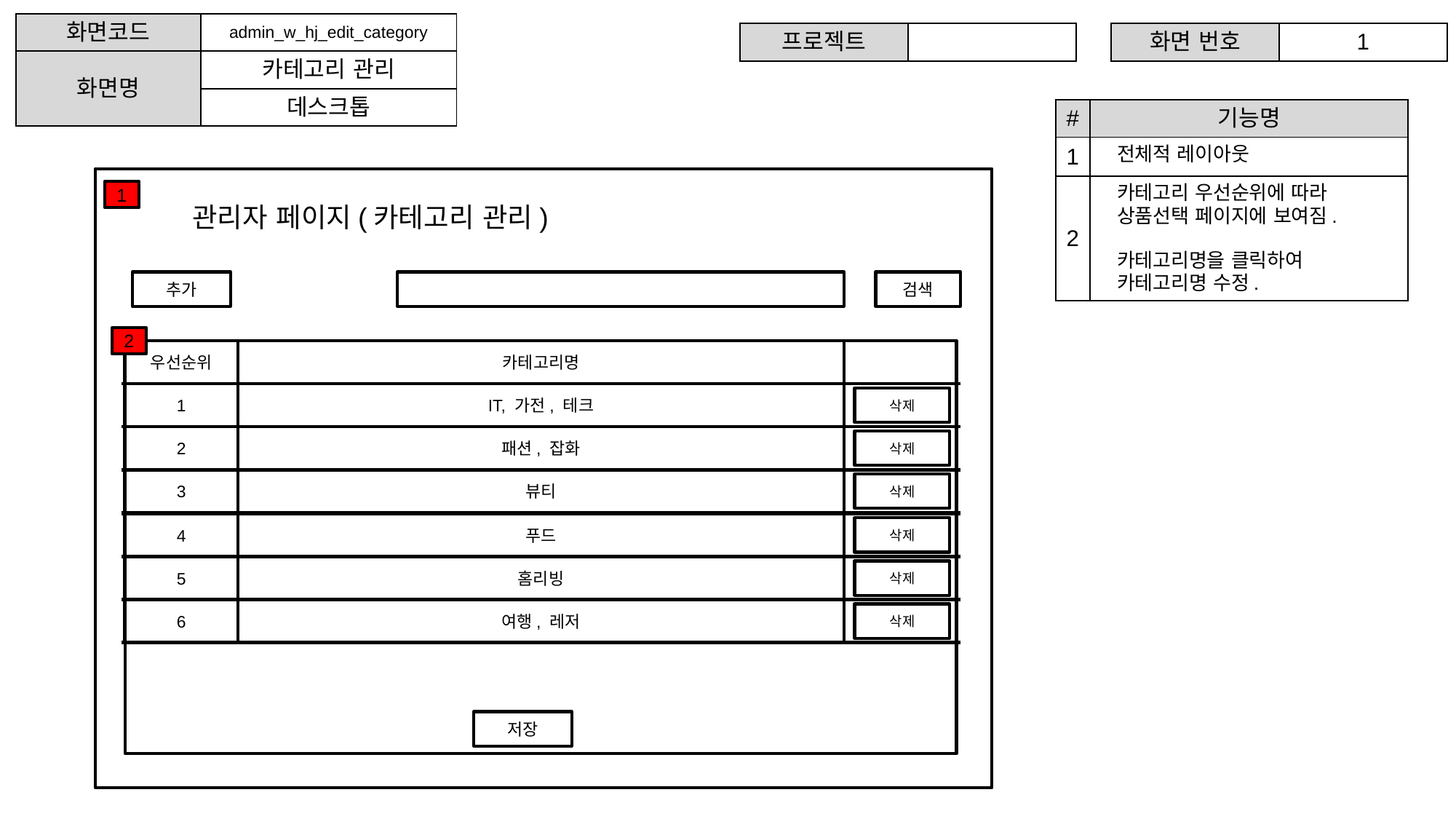

| 화면코드 | admin\_w\_hj\_edit\_category |
| --- | --- |
| 화면명 | 카테고리 관리 |
|  | 데스크톱 |
| 프로젝트 |  |
| --- | --- |
| 화면 번호 | 1 |
| --- | --- |
| # | 기능명 |
| --- | --- |
| 1 | 전체적 레이아웃 |
| 2 | 카테고리 우선순위에 따라 상품선택 페이지에 보여짐. 카테고리명을 클릭하여 카테고리명 수정. |

1
관리자 페이지(카테고리 관리)
추가

검색
2
우선순위

카테고리명
1
IT, 가전, 테크
삭제
2
패션, 잡화
삭제
3
뷰티
삭제
4
푸드
삭제
5
홈리빙
삭제
6
여행, 레저
삭제
저장